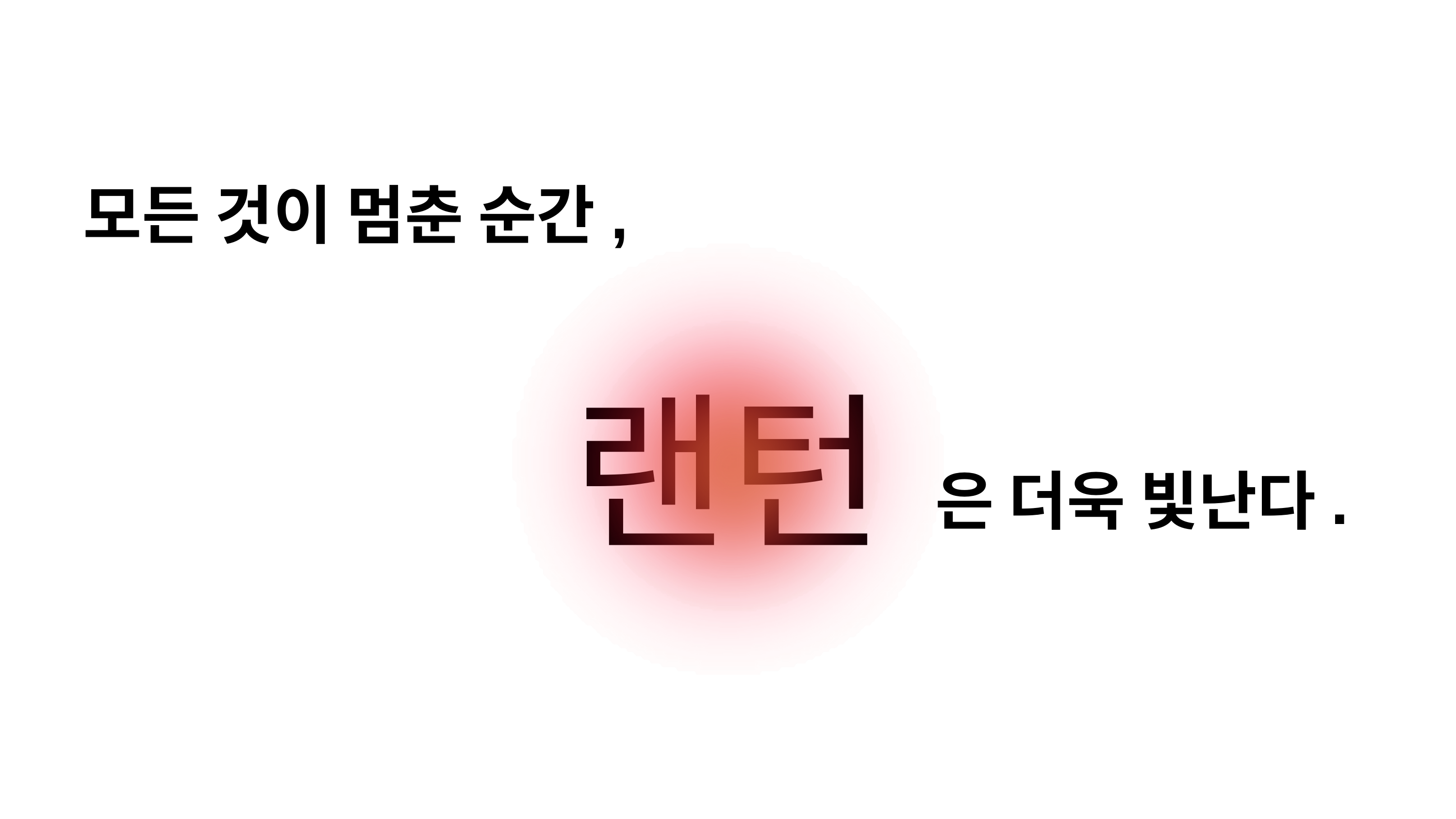

모든 것이 멈춘 순간,

랜턴
은 더욱 빛난다.